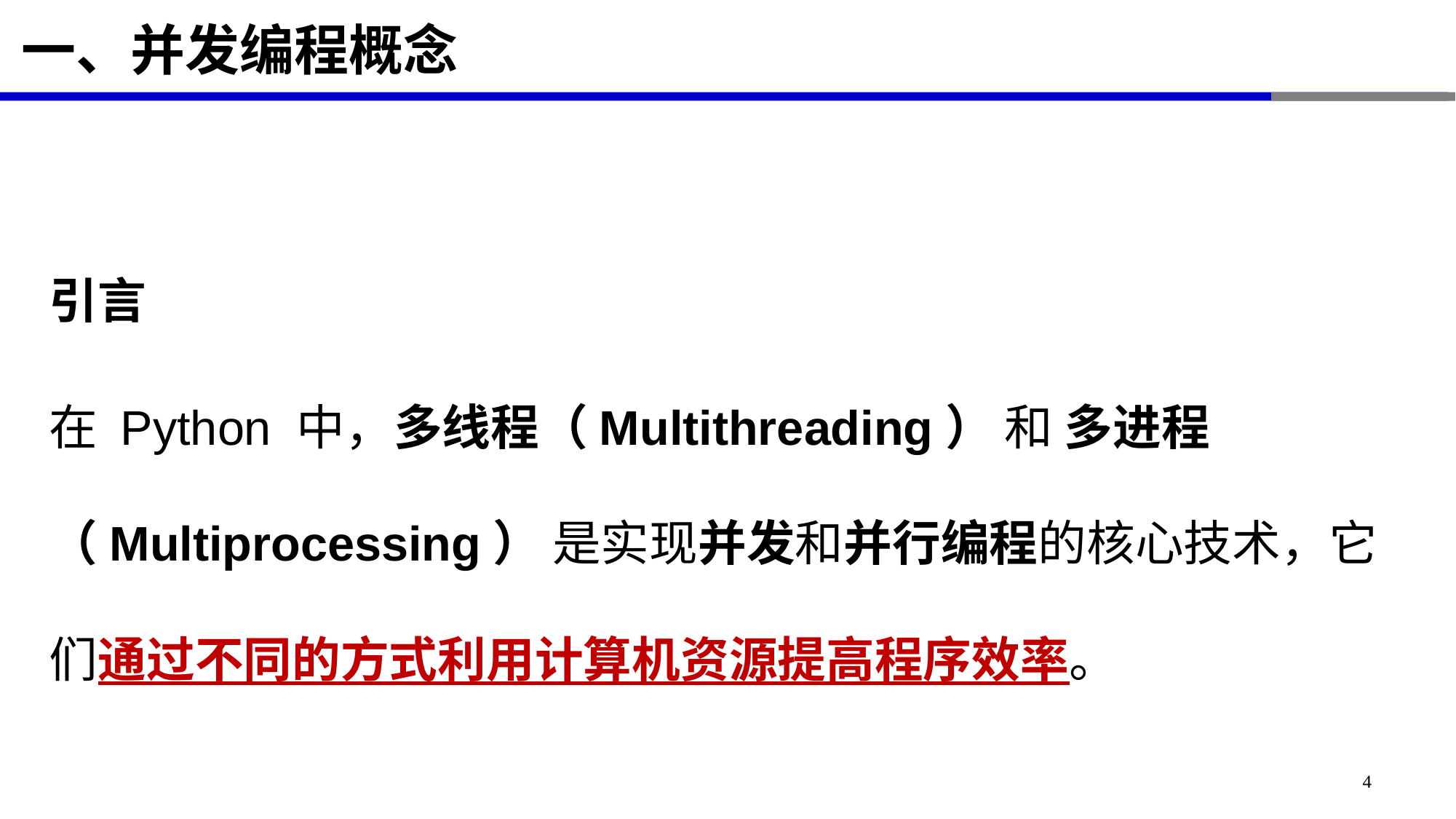

# 一、并发编程概念
引言
在 Python 中，多线程（Multithreading） 和 多进程（Multiprocessing） 是实现并发和并行编程的核心技术，它们通过不同的方式利用计算机资源提高程序效率。
4